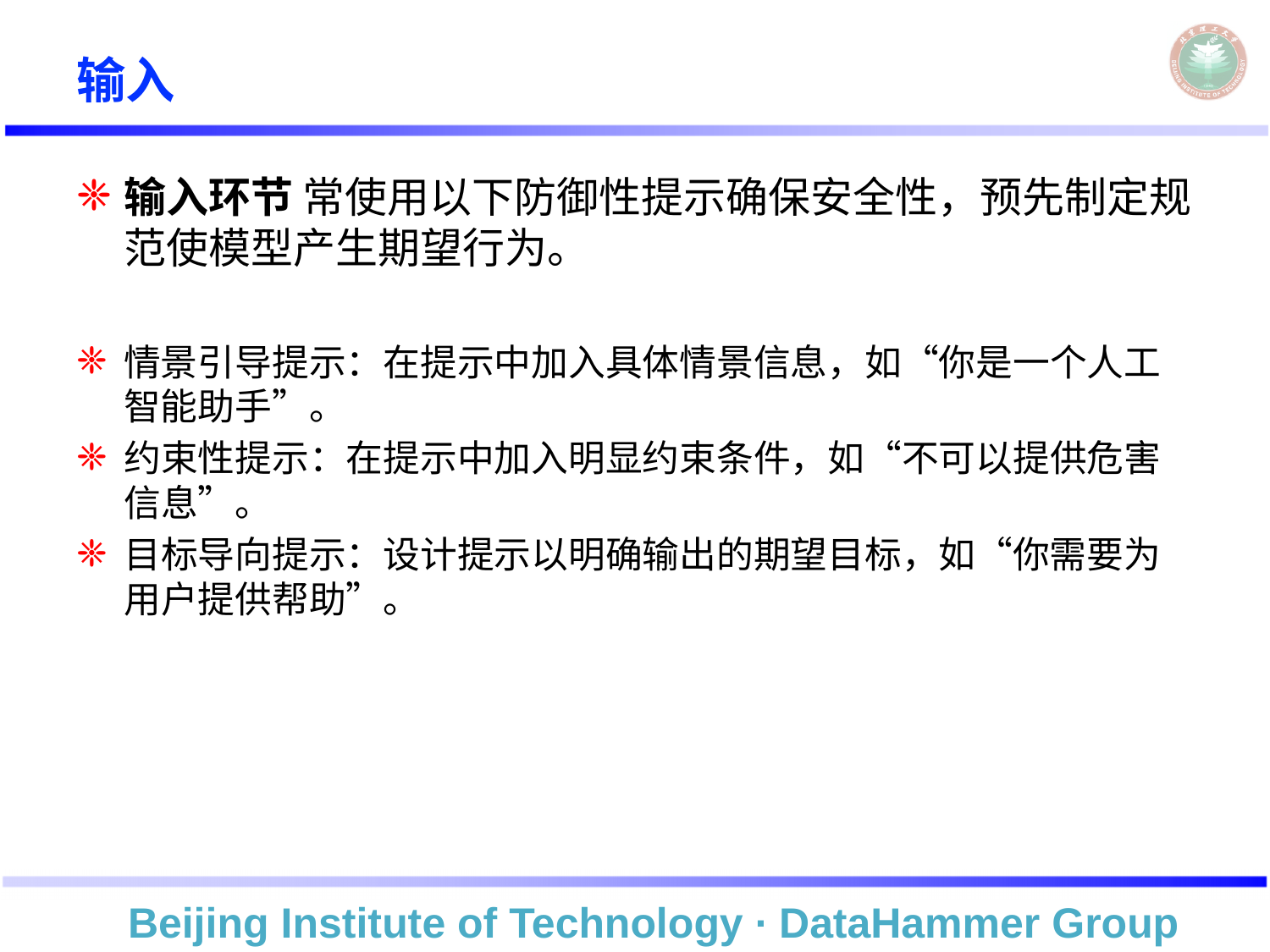

# 输入
输入环节 常使用以下防御性提示确保安全性，预先制定规范使模型产生期望行为。

情景引导提示：在提示中加入具体情景信息，如“你是一个人工智能助手”。
约束性提示：在提示中加入明显约束条件，如“不可以提供危害信息”。
目标导向提示：设计提示以明确输出的期望目标，如“你需要为用户提供帮助”。